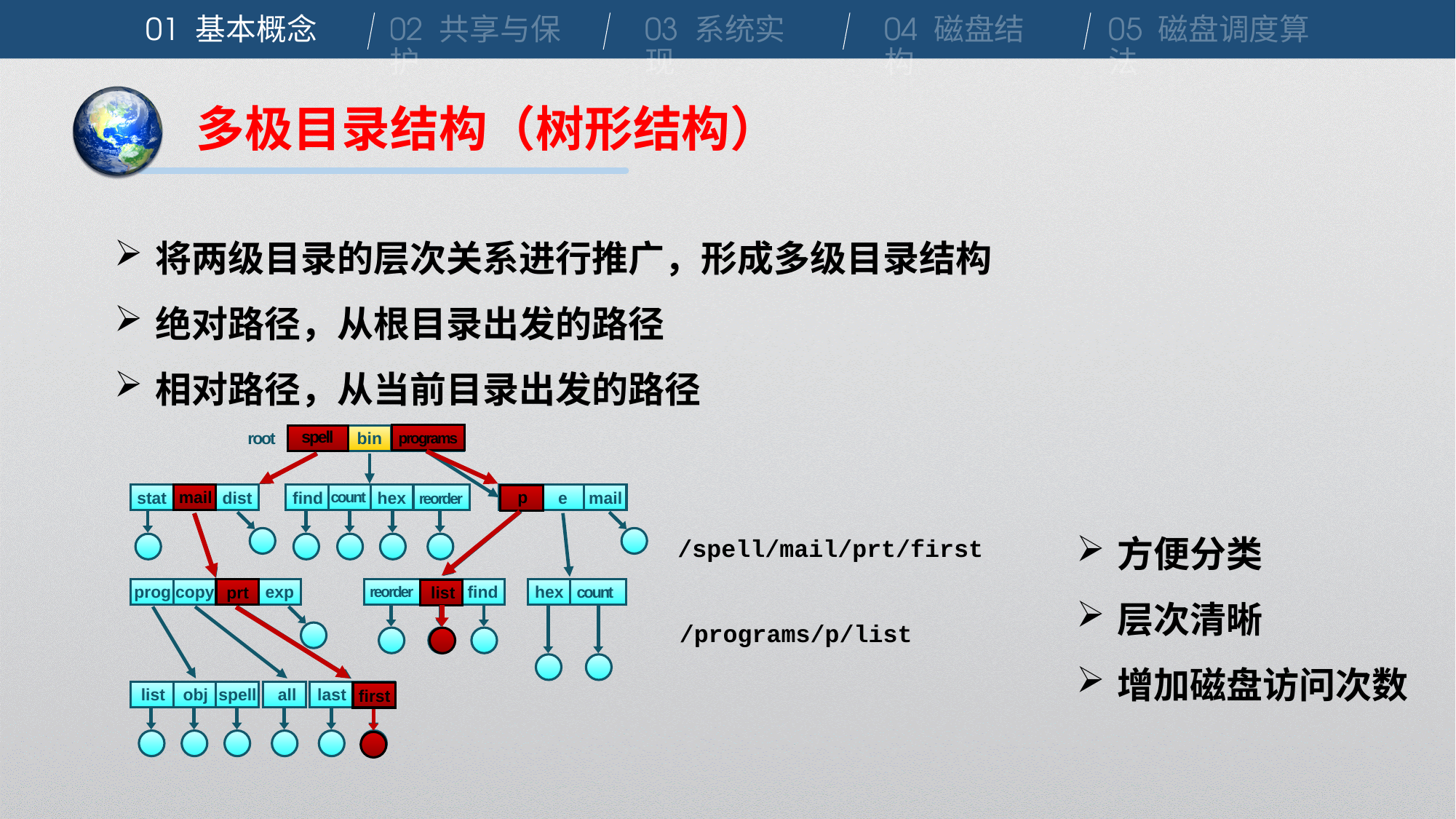

01 基本概念
02 共享与保护
03 系统实现
04 磁盘结构
05 磁盘调度算法
多极目录结构（树形结构）
将两级目录的层次关系进行推广，形成多级目录结构
绝对路径，从根目录出发的路径
相对路径，从当前目录出发的路径
spell

mail

prt

first

programs
root
spell
bin

p
stat
mail
dist
find
count
hex
reorder

e
mail

prog
copy
prt
exp
hex
list
find
reorder
count

list
obj
spell
all
last
first

programs

p

list

方便分类
层次清晰
增加磁盘访问次数
/spell/mail/prt/first
/programs/p/list